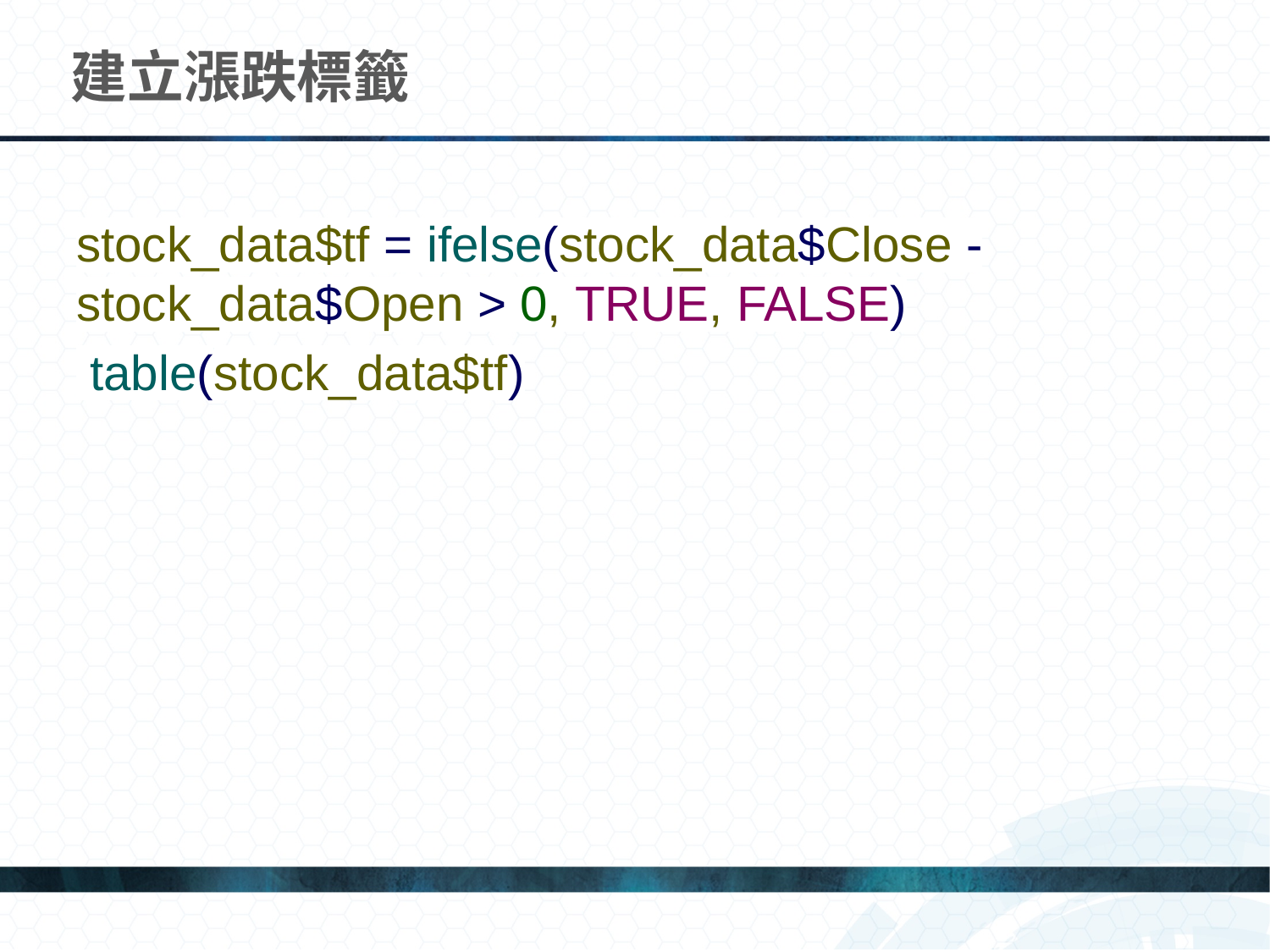

# 建立漲跌標籤
stock_data$tf = ifelse(stock_data$Close - stock_data$Open > 0, TRUE, FALSE)
 table(stock_data$tf)